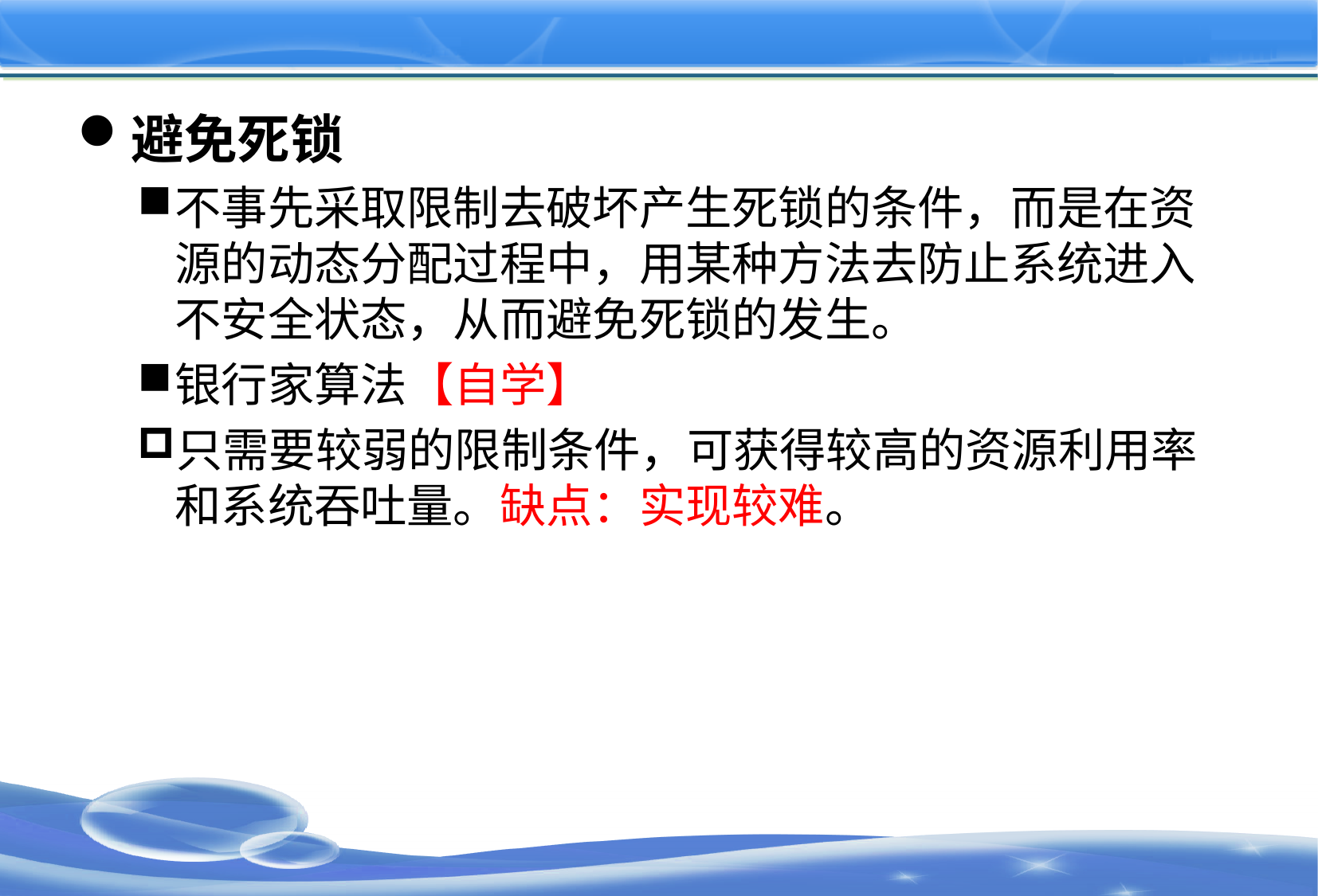

#
避免死锁
不事先采取限制去破坏产生死锁的条件，而是在资源的动态分配过程中，用某种方法去防止系统进入不安全状态，从而避免死锁的发生。
银行家算法【自学】
只需要较弱的限制条件，可获得较高的资源利用率和系统吞吐量。缺点：实现较难。